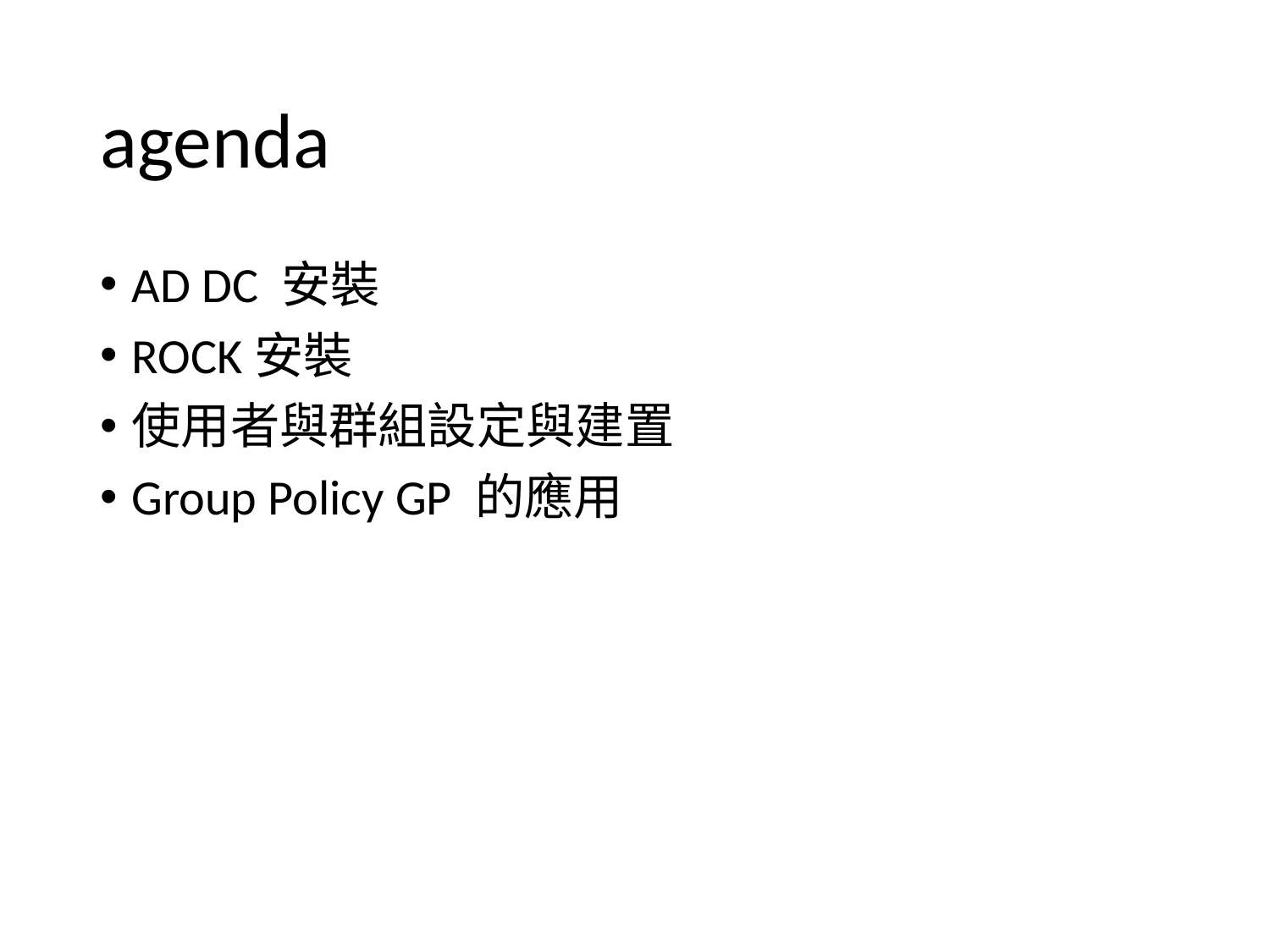

# agenda
AD DC 安裝
ROCK安裝
使用者與群組設定與建置
Group Policy GP 的應用